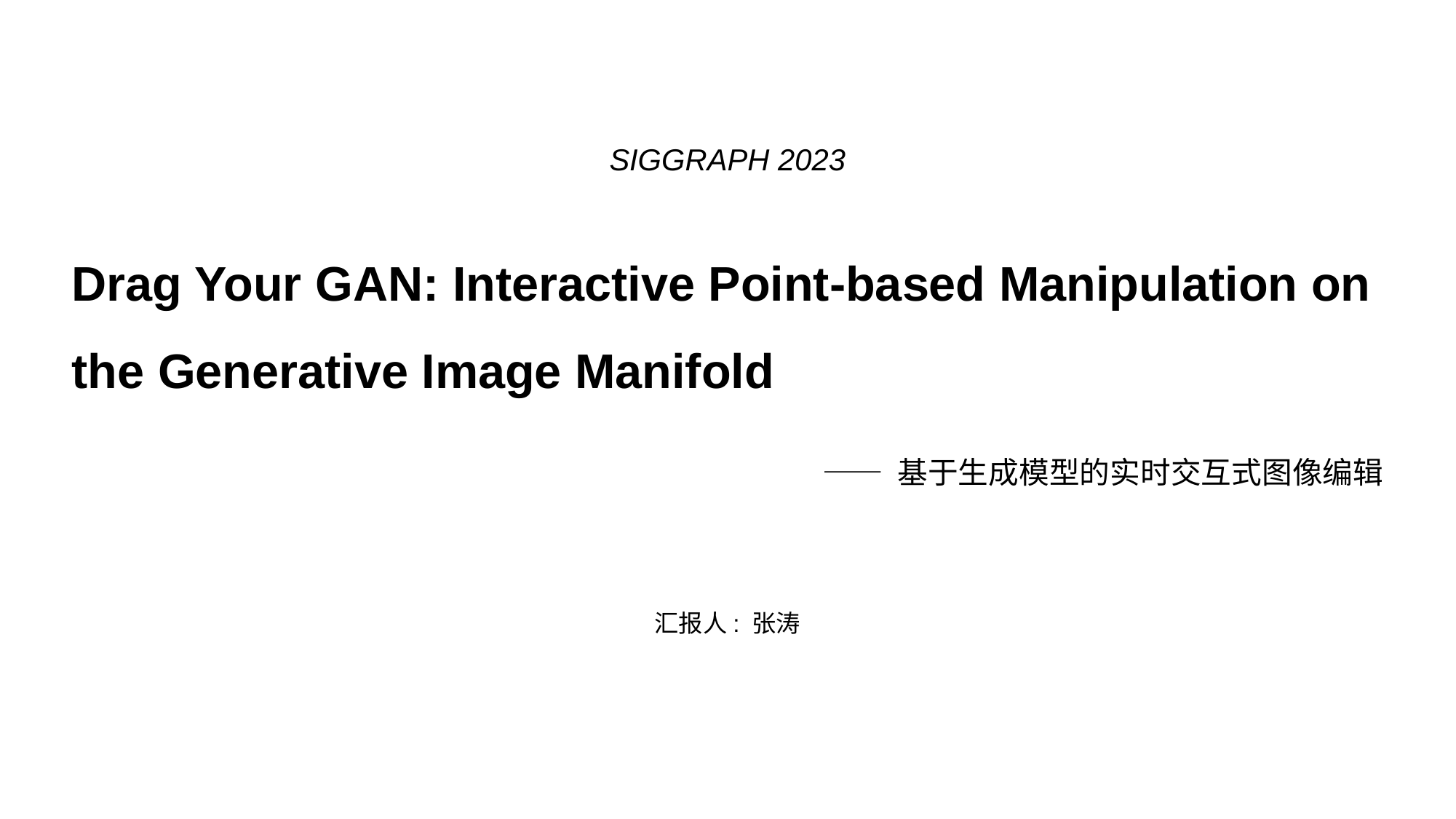

SIGGRAPH 2023
# Drag Your GAN: Interactive Point-based Manipulation on the Generative Image Manifold
—— 基于生成模型的实时交互式图像编辑
汇报人: 张涛